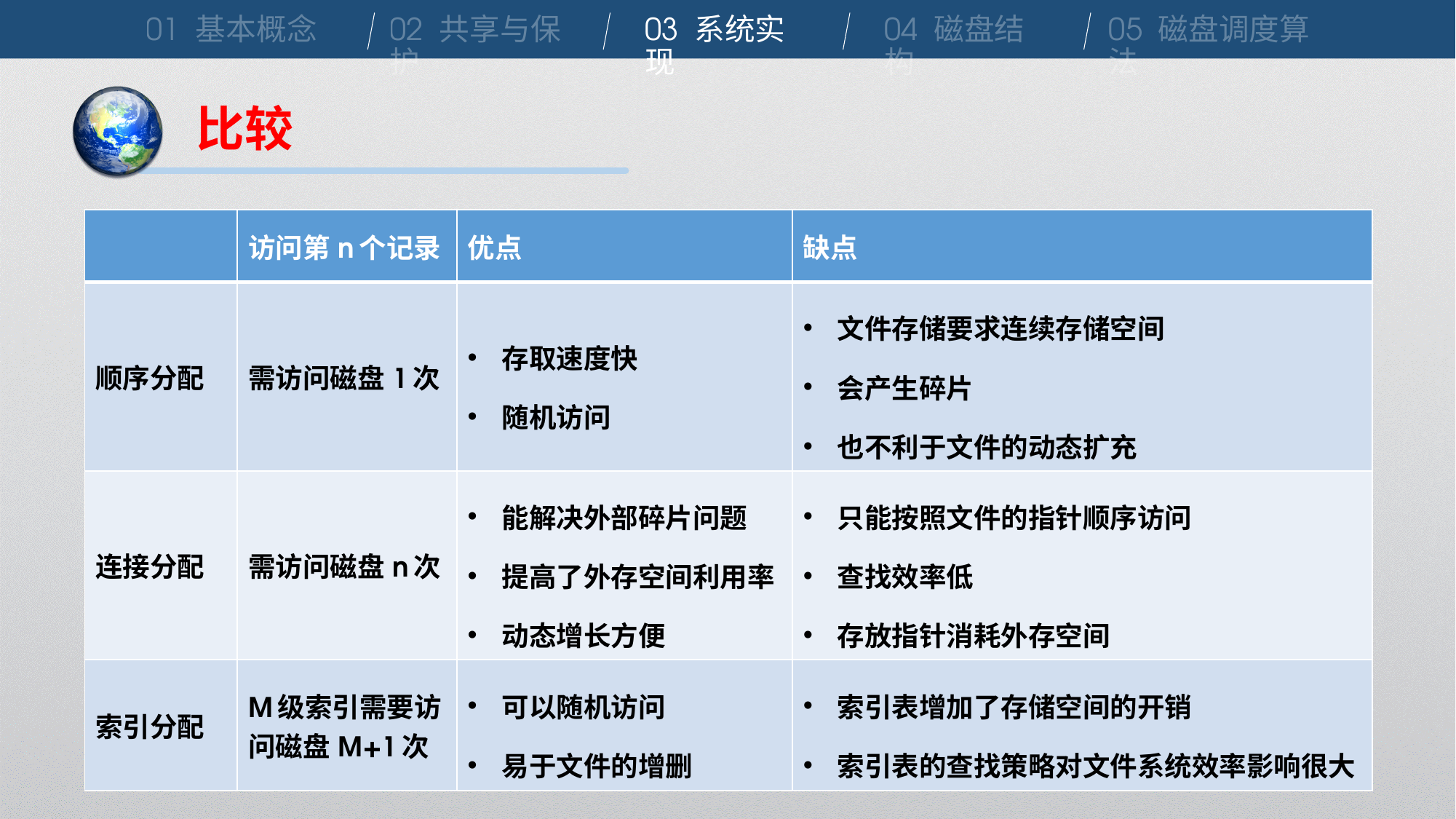

01 基本概念
02 共享与保护
03 系统实现
04 磁盘结构
05 磁盘调度算法
比较
|  | 访问第n个记录 | 优点 | 缺点 |
| --- | --- | --- | --- |
| 顺序分配 | 需访问磁盘1次 | 存取速度快 随机访问 | 文件存储要求连续存储空间 会产生碎片 也不利于文件的动态扩充 |
| 连接分配 | 需访问磁盘n次 | 能解决外部碎片问题 提高了外存空间利用率 动态增长方便 | 只能按照文件的指针顺序访问 查找效率低 存放指针消耗外存空间 |
| 索引分配 | M级索引需要访问磁盘M+1次 | 可以随机访问 易于文件的增删 | 索引表增加了存储空间的开销 索引表的查找策略对文件系统效率影响很大 |